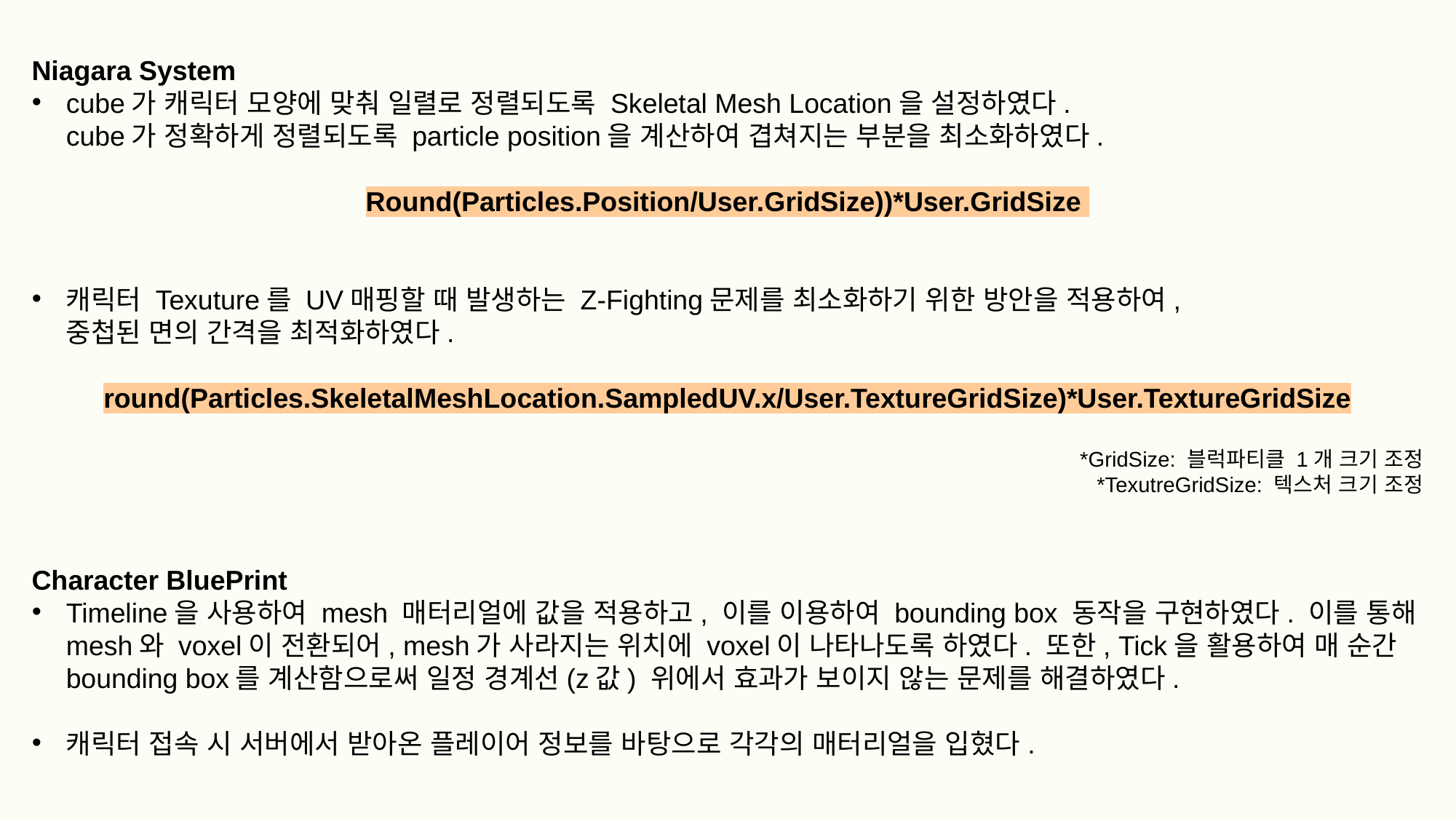

Niagara System
cube가 캐릭터 모양에 맞춰 일렬로 정렬되도록 Skeletal Mesh Location을 설정하였다.
cube가 정확하게 정렬되도록 particle position을 계산하여 겹쳐지는 부분을 최소화하였다.

Round(Particles.Position/User.GridSize))*User.GridSize

캐릭터 Texuture를 UV매핑할 때 발생하는 Z-Fighting문제를 최소화하기 위한 방안을 적용하여,
중첩된 면의 간격을 최적화하였다.

round(Particles.SkeletalMeshLocation.SampledUV.x/User.TextureGridSize)*User.TextureGridSize

*GridSize: 블럭파티클 1개 크기 조정
*TexutreGridSize: 텍스처 크기 조정

Character BluePrint
Timeline을 사용하여 mesh 매터리얼에 값을 적용하고, 이를 이용하여 bounding box 동작을 구현하였다. 이를 통해 mesh와 voxel이 전환되어, mesh가 사라지는 위치에 voxel이 나타나도록 하였다. 또한, Tick을 활용하여 매 순간bounding box를 계산함으로써 일정 경계선(z값) 위에서 효과가 보이지 않는 문제를 해결하였다.

캐릭터 접속 시 서버에서 받아온 플레이어 정보를 바탕으로 각각의 매터리얼을 입혔다.